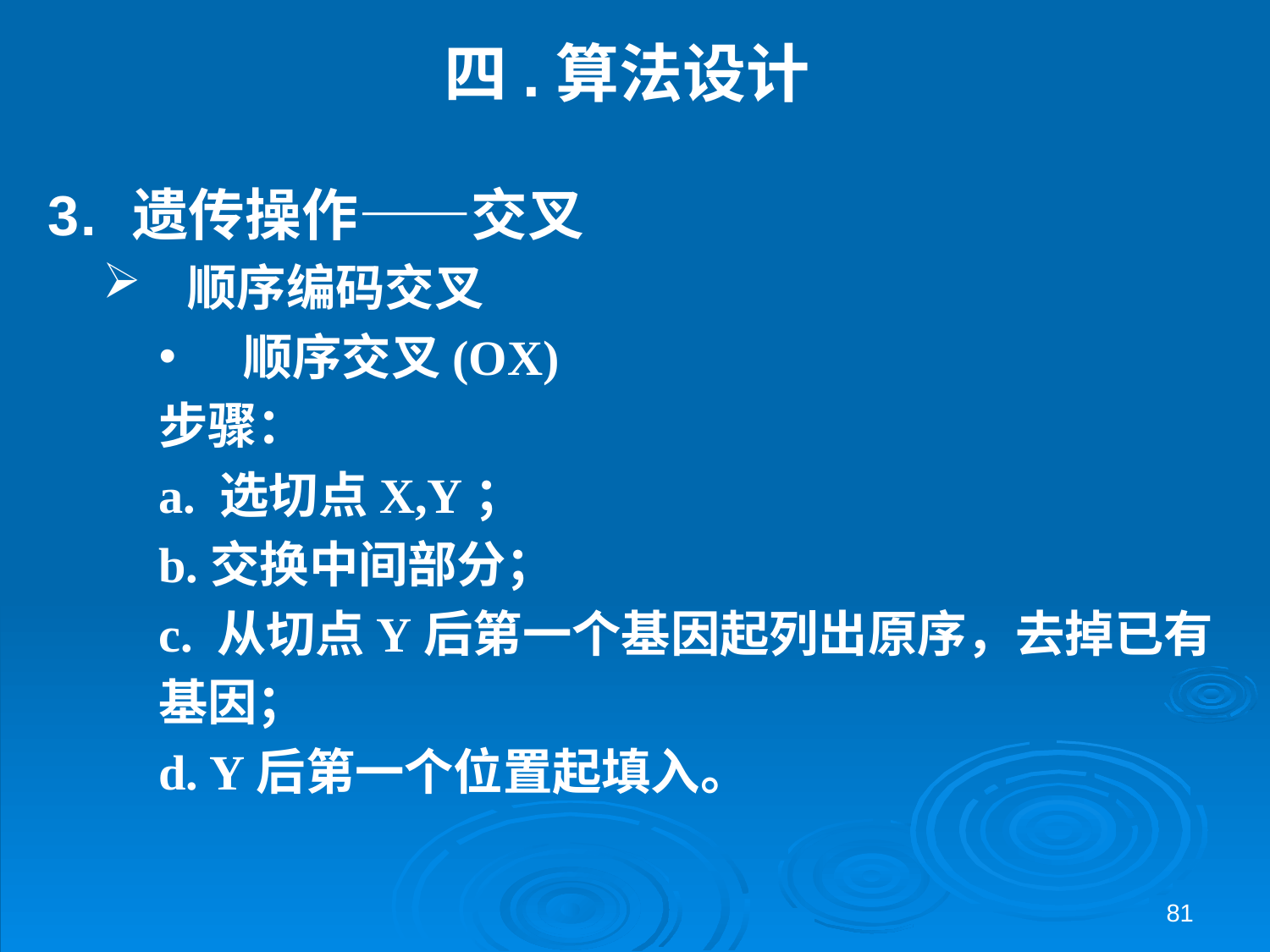

# 四.算法设计
遗传操作——交叉
顺序编码交叉
顺序交叉(OX)
步骤：
a. 选切点X,Y；
b.交换中间部分；
c. 从切点Y后第一个基因起列出原序，去掉已有
基因；
d. Y后第一个位置起填入。

81